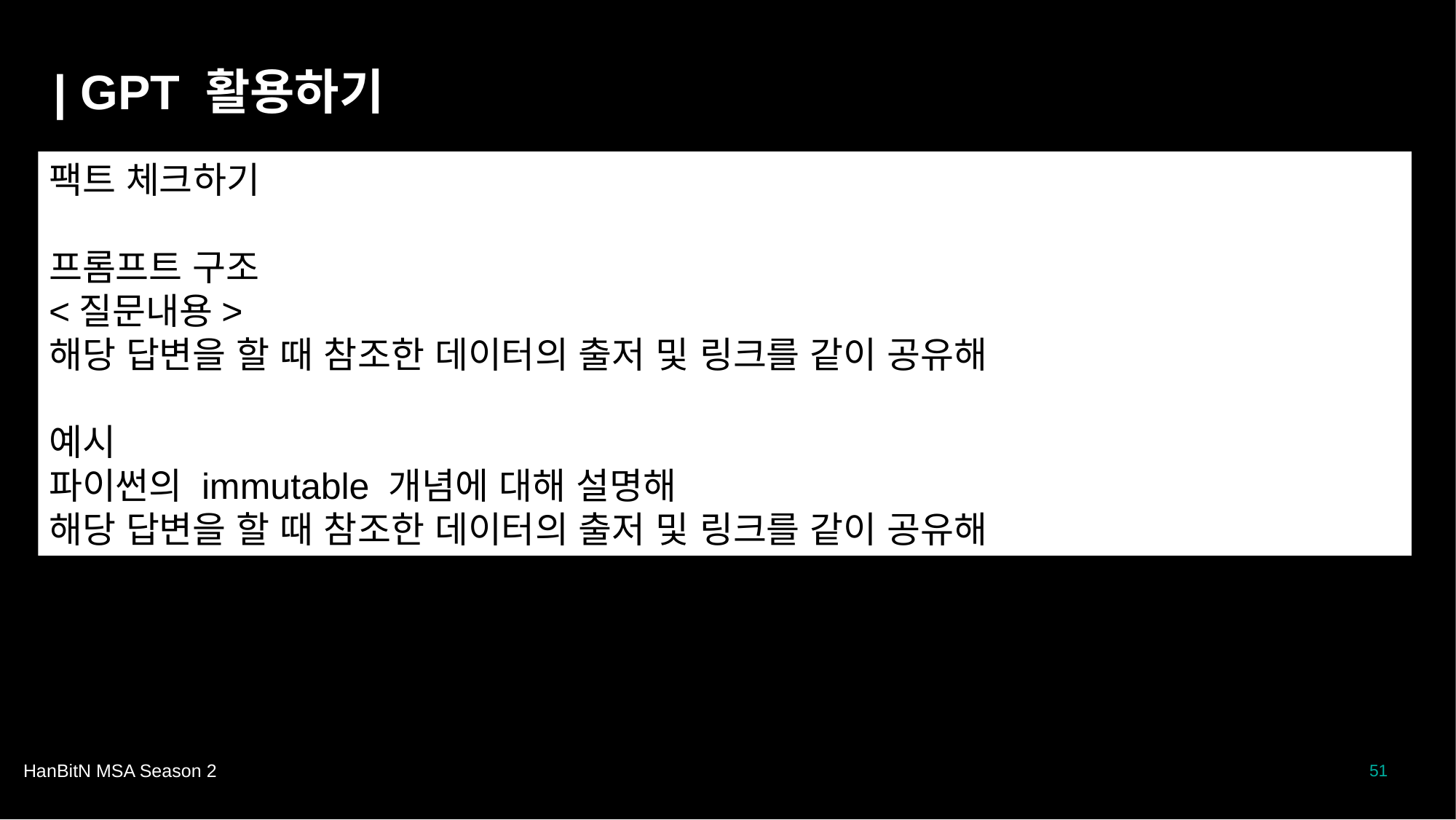

| GPT 활용하기
팩트 체크하기

프롬프트 구조
<질문내용>
해당 답변을 할 때 참조한 데이터의 출저 및 링크를 같이 공유해

예시
파이썬의 immutable 개념에 대해 설명해
해당 답변을 할 때 참조한 데이터의 출저 및 링크를 같이 공유해